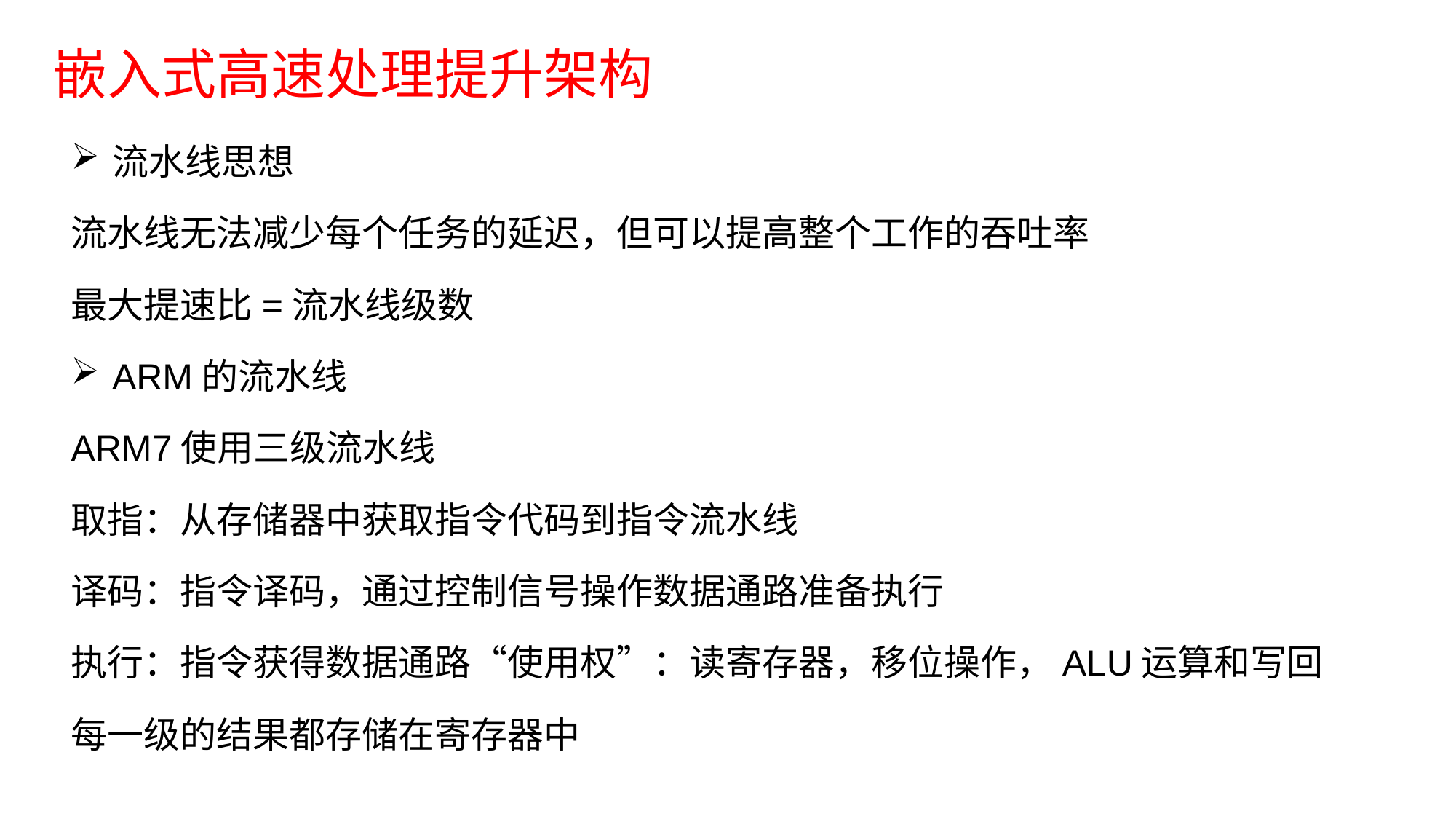

# 嵌入式高速处理提升架构
流水线思想
流水线无法减少每个任务的延迟，但可以提高整个工作的吞吐率
最大提速比=流水线级数
ARM的流水线
ARM7使用三级流水线
取指：从存储器中获取指令代码到指令流水线
译码：指令译码，通过控制信号操作数据通路准备执行
执行：指令获得数据通路“使用权”：读寄存器，移位操作，ALU运算和写回
每一级的结果都存储在寄存器中

35